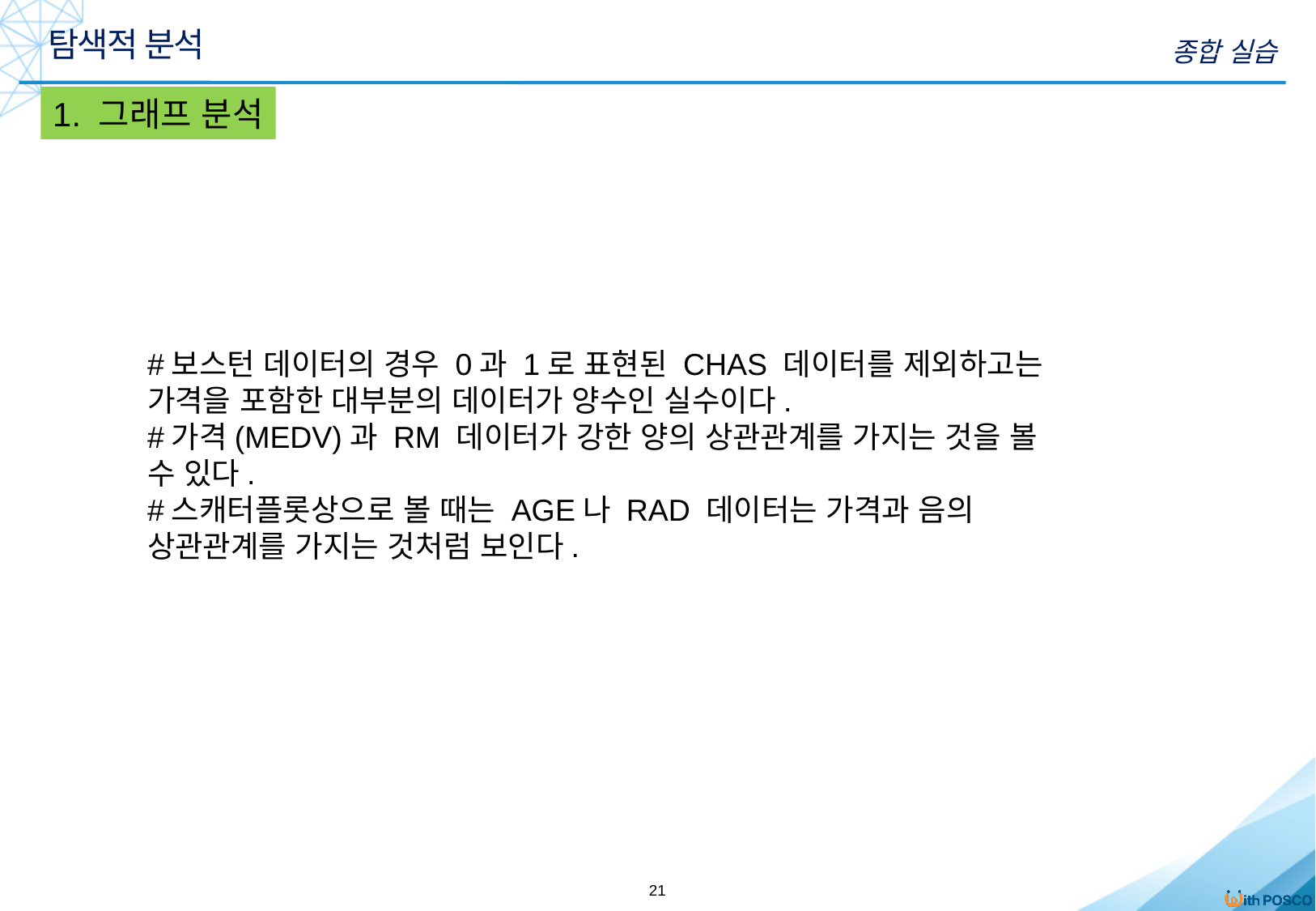

탐색적 분석
종합 실습
1. 그래프 분석
#보스턴 데이터의 경우 0과 1로 표현된 CHAS 데이터를 제외하고는 가격을 포함한 대부분의 데이터가 양수인 실수이다.
#가격(MEDV)과 RM 데이터가 강한 양의 상관관계를 가지는 것을 볼 수 있다.
#스캐터플롯상으로 볼 때는 AGE나 RAD 데이터는 가격과 음의 상관관계를 가지는 것처럼 보인다.